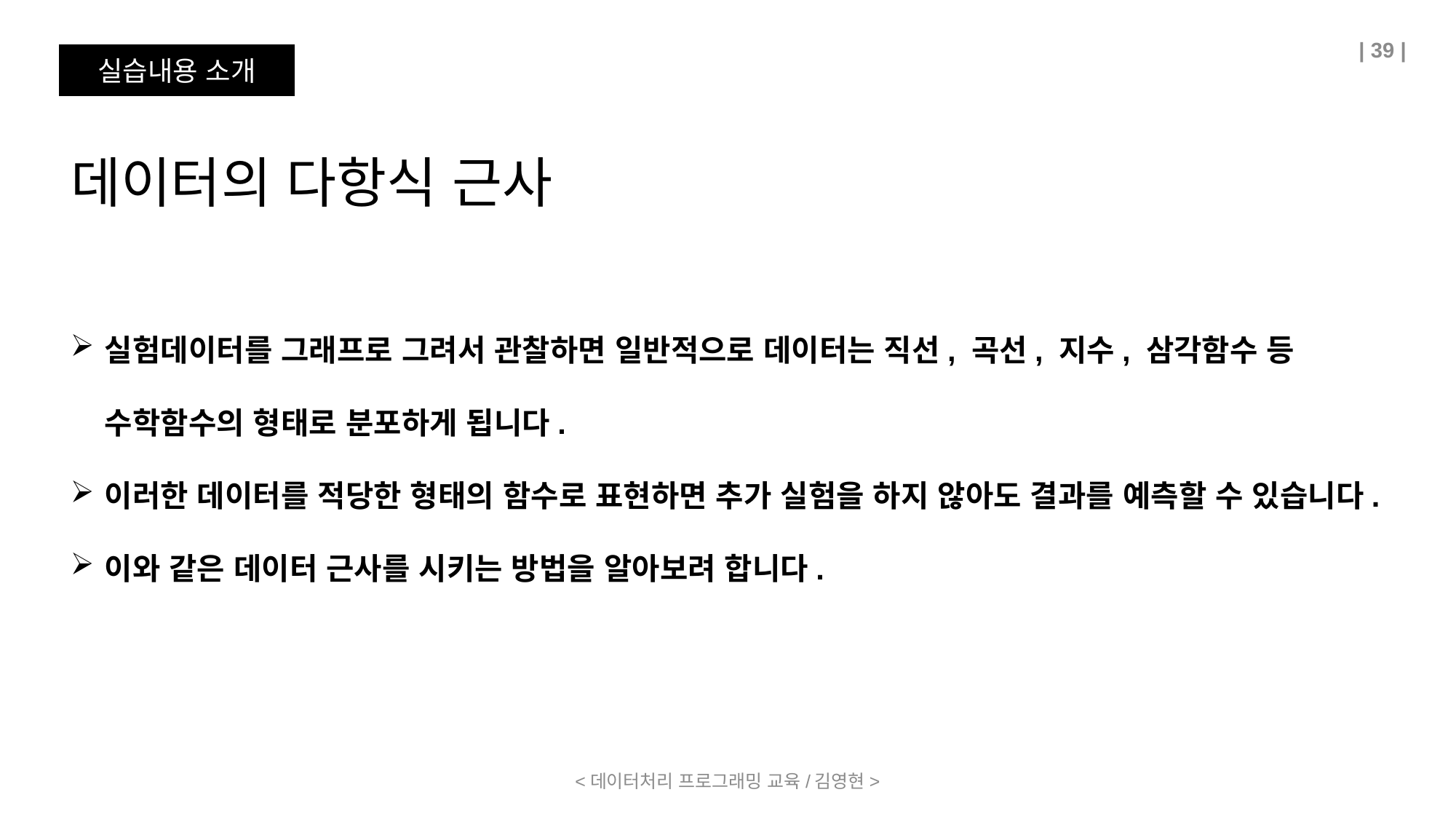

| 39 |
실습내용 소개
데이터의 다항식 근사
실험데이터를 그래프로 그려서 관찰하면 일반적으로 데이터는 직선, 곡선, 지수, 삼각함수 등 수학함수의 형태로 분포하게 됩니다.
이러한 데이터를 적당한 형태의 함수로 표현하면 추가 실험을 하지 않아도 결과를 예측할 수 있습니다.
이와 같은 데이터 근사를 시키는 방법을 알아보려 합니다.
<데이터처리 프로그래밍 교육/김영현>